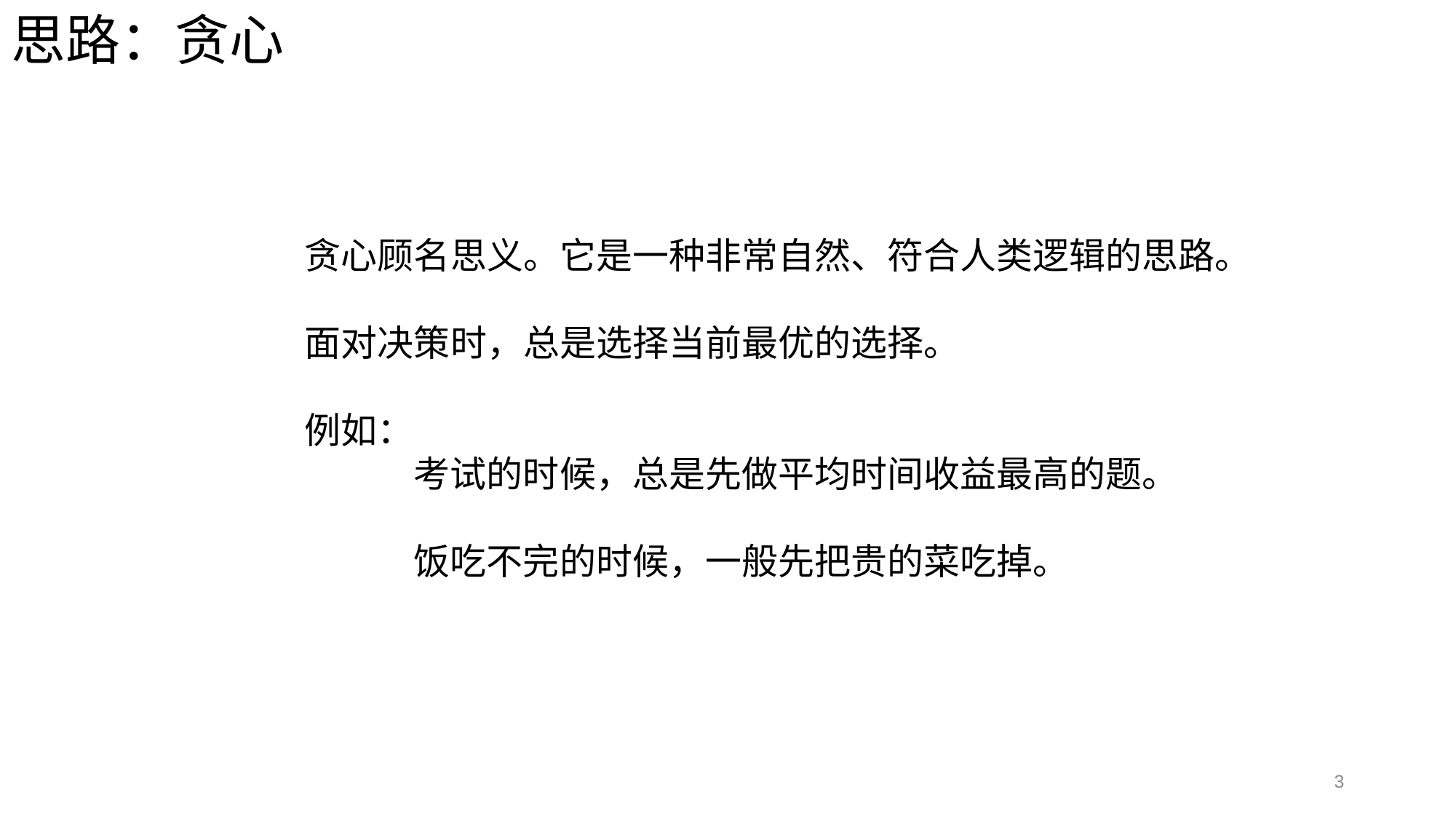

思路：贪心
	贪心顾名思义。它是一种非常自然、符合人类逻辑的思路。

	面对决策时，总是选择当前最优的选择。

	例如：
		考试的时候，总是先做平均时间收益最高的题。

		饭吃不完的时候，一般先把贵的菜吃掉。
3